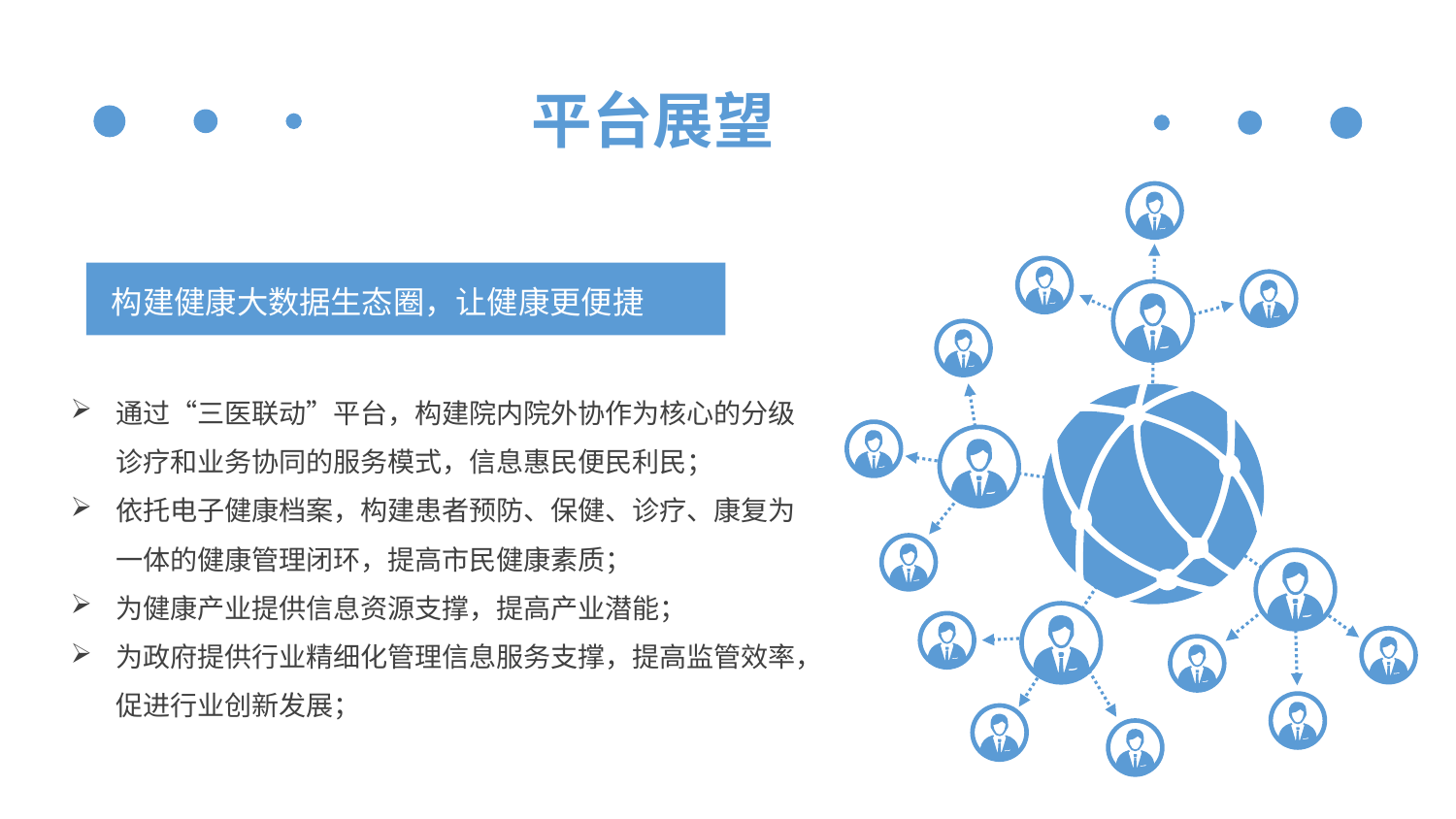

平台展望

构建健康大数据生态圈，让健康更便捷
通过“三医联动”平台，构建院内院外协作为核心的分级诊疗和业务协同的服务模式，信息惠民便民利民；
依托电子健康档案，构建患者预防、保健、诊疗、康复为一体的健康管理闭环，提高市民健康素质；
为健康产业提供信息资源支撑，提高产业潜能；
为政府提供行业精细化管理信息服务支撑，提高监管效率，促进行业创新发展；